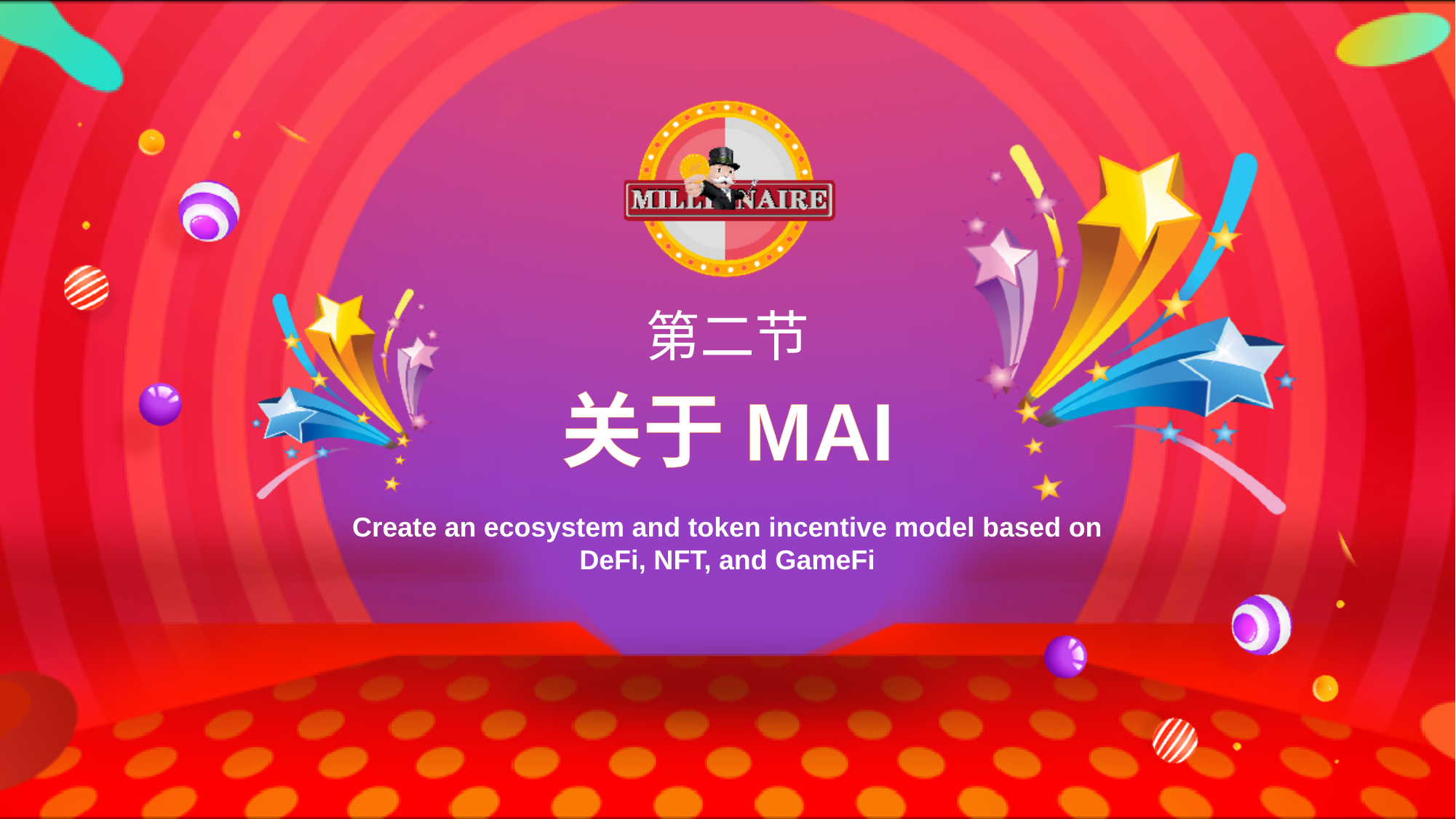

第二节
关于MAI
Create an ecosystem and token incentive model based on DeFi, NFT, and GameFi